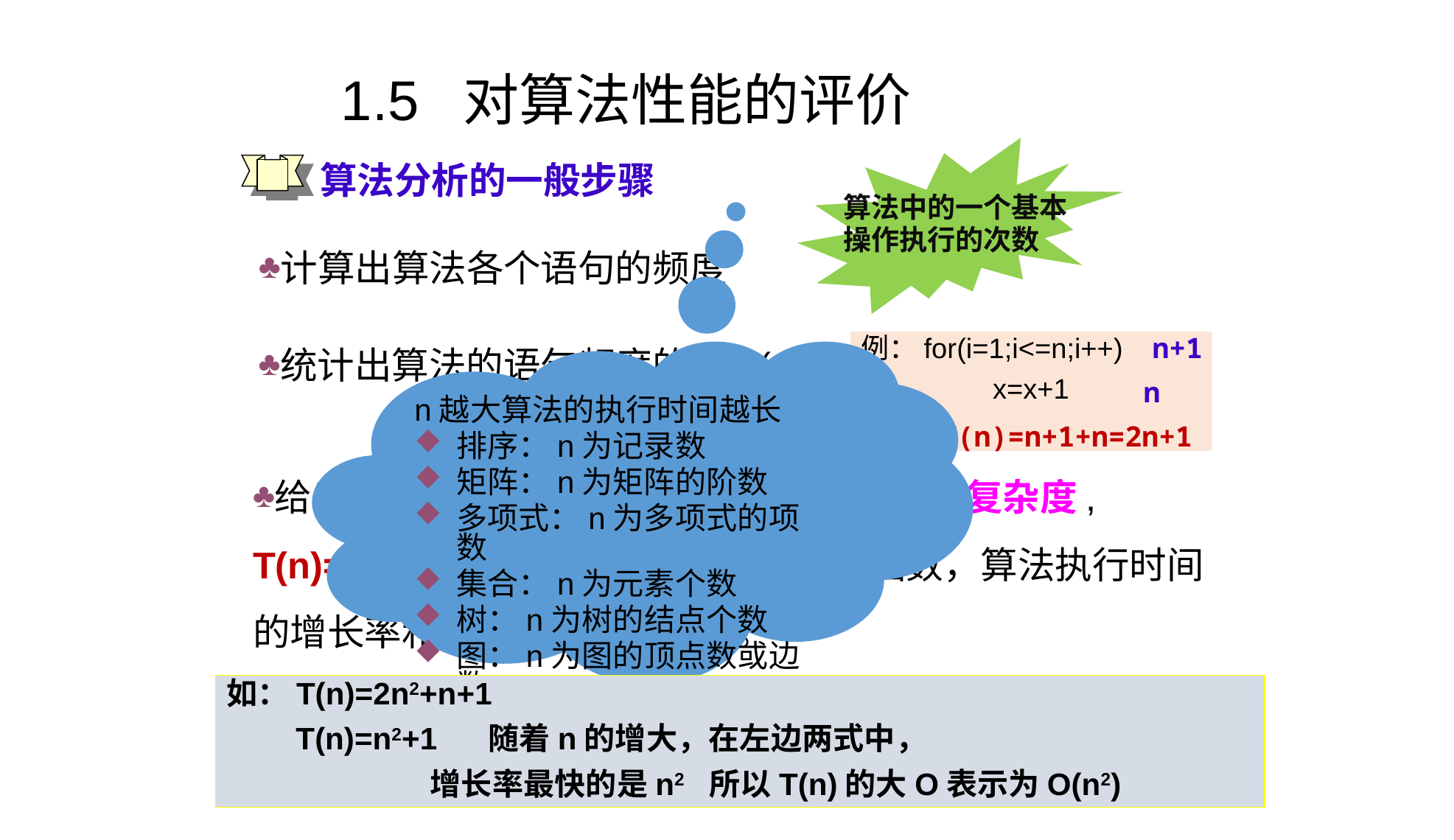

1.5  对算法性能的评价
        算法分析的一般步骤

算法中的一个基本
操作执行的次数

计算出算法各个语句的频度
统计出算法的语句频度的和T(n）
例：for(i=1;i<=n;i++)
                 x=x+1

n+1
n越大算法的执行时间越长
排序：n为记录数
矩阵：n为矩阵的阶数
多项式：n为多项式的项数
集合：n为元素个数
树：n为树的结点个数
图：n为图的顶点数或边数

n
T(n)=n+1+n=2n+1

给出T(n)的大O表示，称算法的渐进时间复杂度, T(n)=O(f(n)),f(n)是问题规模n的一个函数，算法执行时间的增长率和f(n)的增长率相同。
如：T(n)=2n2+n+1
        T(n)=n2+1     随着n的增大，在左边两式中，
                            增长率最快的是n2  所以T(n)的大O表示为O(n2)